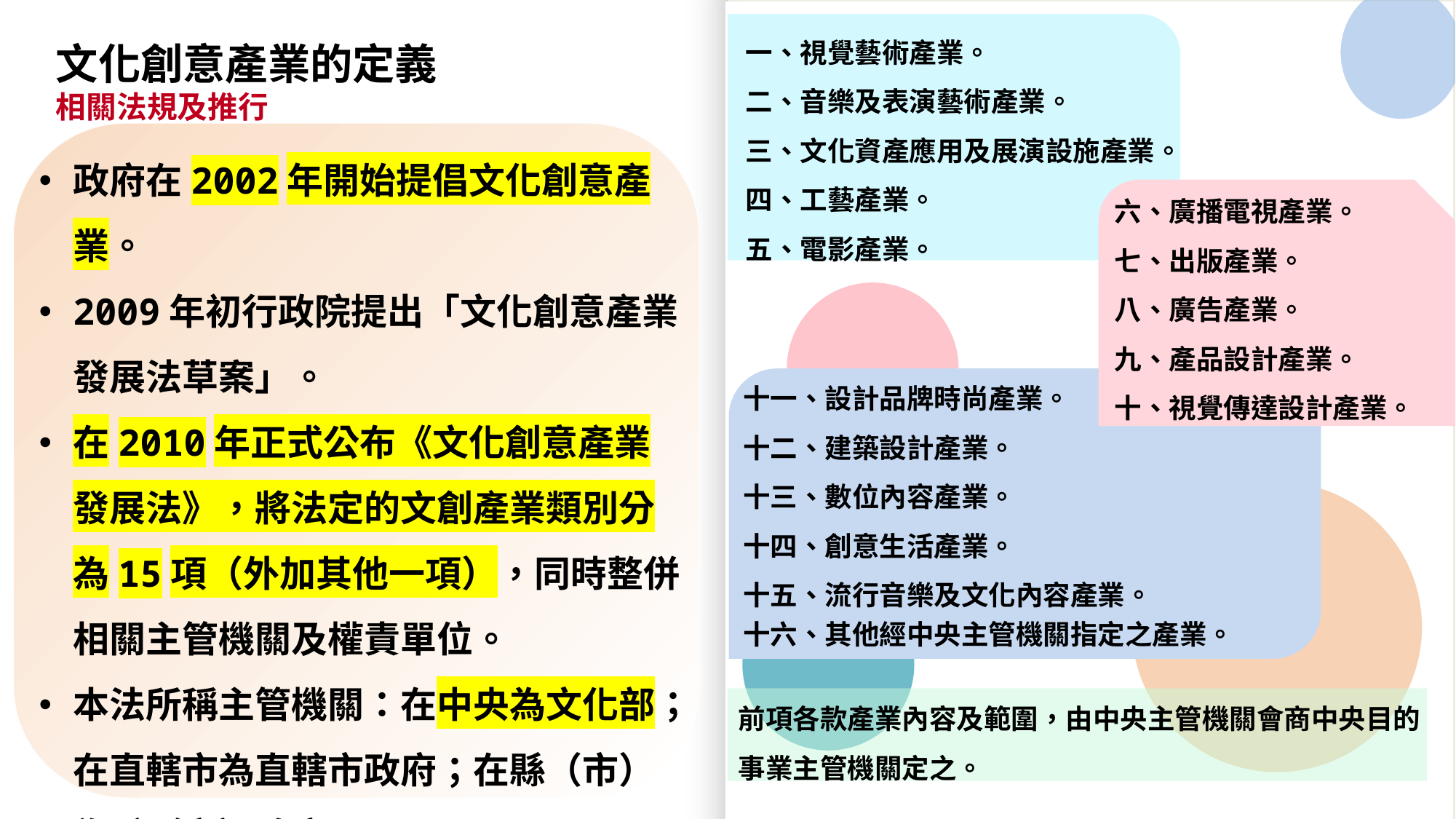

一、視覺藝術產業。
二、音樂及表演藝術產業。
三、文化資產應用及展演設施產業。
四、工藝產業。
五、電影產業。
文化創意產業的定義相關法規及推行

政府在2002年開始提倡文化創意產業。
2009年初行政院提出「文化創意產業發展法草案」。
在2010年正式公布《文化創意產業發展法》，將法定的文創產業類別分為15項（外加其他一項），同時整併相關主管機關及權責單位。
本法所稱主管機關：在中央為文化部；在直轄市為直轄市政府；在縣（市）為縣（市）政府。

六、廣播電視產業。
七、出版產業。
八、廣告產業。
九、產品設計產業。
十、視覺傳達設計產業。

十一、設計品牌時尚產業。
十二、建築設計產業。
十三、數位內容產業。
十四、創意生活產業。
十五、流行音樂及文化內容產業。
十六、其他經中央主管機關指定之產業。

前項各款產業內容及範圍，由中央主管機關會商中央目的事業主管機關定之。